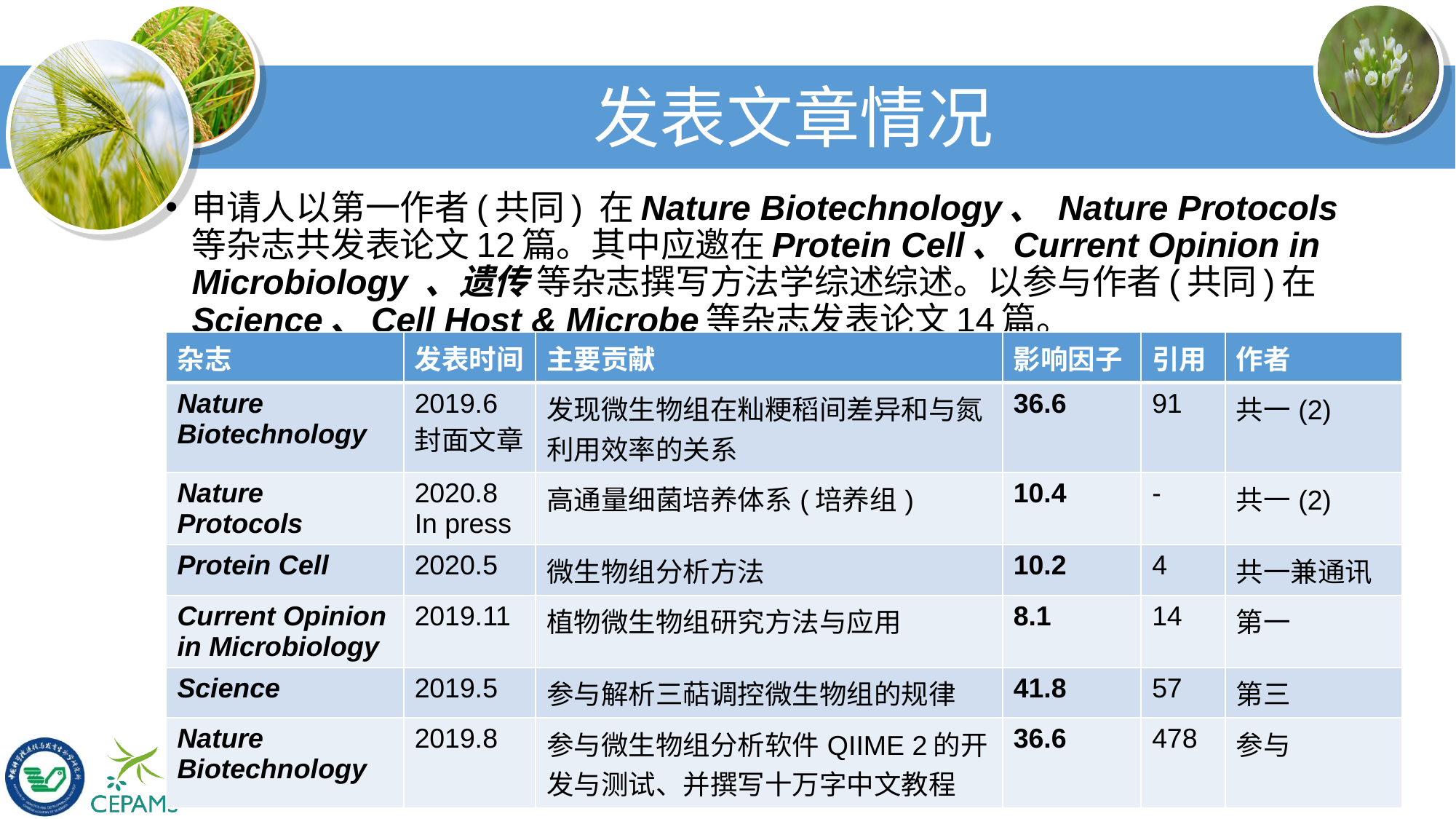

# 发表文章情况
申请人以第一作者(共同) 在Nature Biotechnology、 Nature Protocols等杂志共发表论文12篇。其中应邀在Protein Cell、Current Opinion in Microbiology 、遗传 等杂志撰写方法学综述综述。以参与作者(共同)在Science、Cell Host & Microbe等杂志发表论文14篇。
| 杂志 | 发表时间 | 主要贡献 | 影响因子 | 引用 | 作者 |
| --- | --- | --- | --- | --- | --- |
| Nature Biotechnology | 2019.6 封面文章 | 发现微生物组在籼粳稻间差异和与氮利用效率的关系 | 36.6 | 91 | 共一(2) |
| Nature Protocols | 2020.8 In press | 高通量细菌培养体系(培养组) | 10.4 | - | 共一(2) |
| Protein Cell | 2020.5 | 微生物组分析方法 | 10.2 | 4 | 共一兼通讯 |
| Current Opinion in Microbiology | 2019.11 | 植物微生物组研究方法与应用 | 8.1 | 14 | 第一 |
| Science | 2019.5 | 参与解析三萜调控微生物组的规律 | 41.8 | 57 | 第三 |
| Nature Biotechnology | 2019.8 | 参与微生物组分析软件QIIME 2的开发与测试、并撰写十万字中文教程 | 36.6 | 478 | 参与 |
3